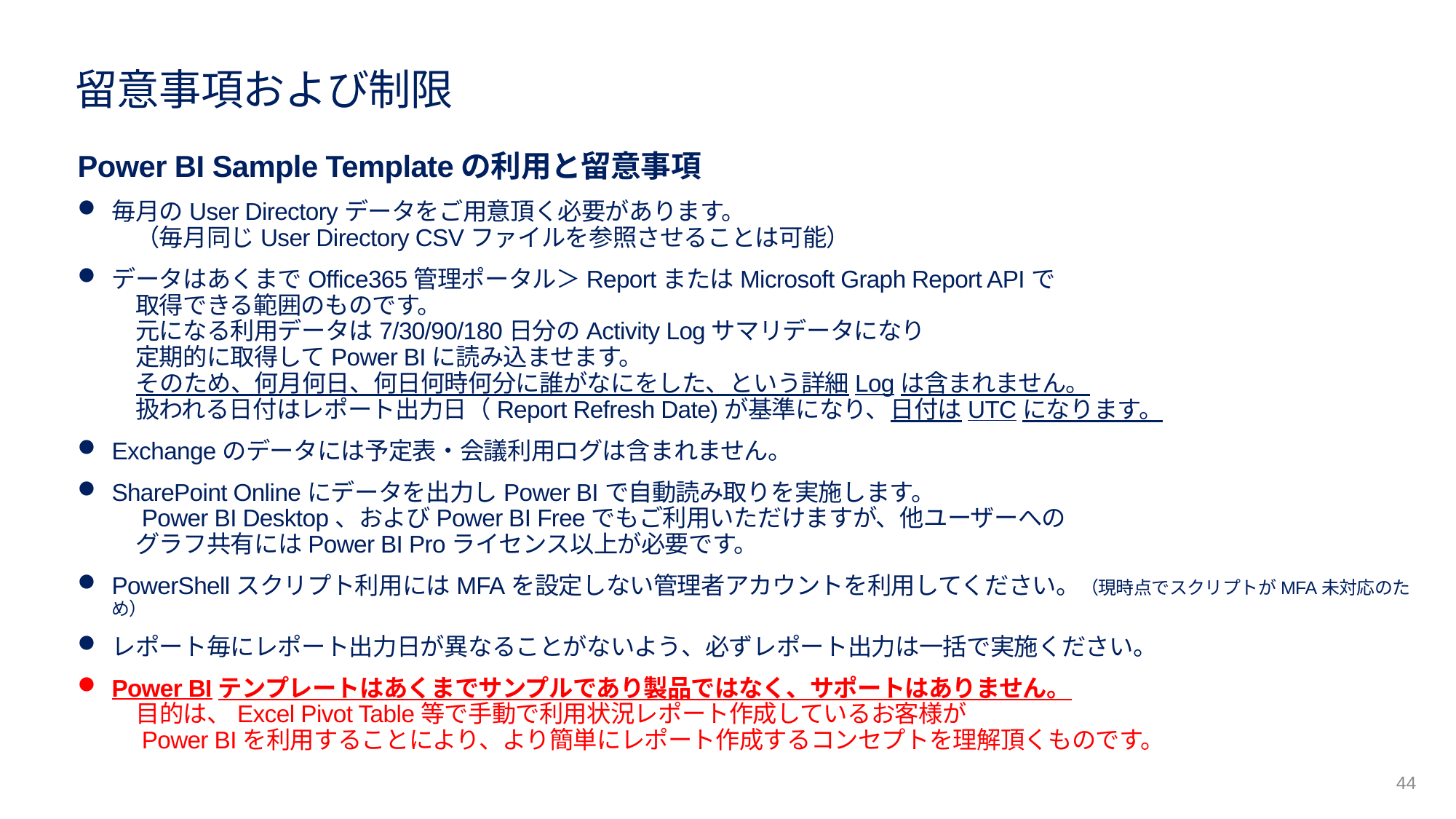

# 留意事項および制限
Power BI Sample Templateの利用と留意事項
毎月のUser Directoryデータをご用意頂く必要があります。
　（毎月同じUser Directory CSVファイルを参照させることは可能）
データはあくまでOffice365管理ポータル＞ReportまたはMicrosoft Graph Report APIで
　取得できる範囲のものです。
　元になる利用データは7/30/90/180日分のActivity Logサマリデータになり
　定期的に取得してPower BIに読み込ませます。
　そのため、何月何日、何日何時何分に誰がなにをした、という詳細Logは含まれません。
　扱われる日付はレポート出力日（Report Refresh Date)が基準になり、日付はUTCになります。
Exchangeのデータには予定表・会議利用ログは含まれません。
SharePoint Onlineにデータを出力しPower BIで自動読み取りを実施します。
　Power BI Desktop、およびPower BI Freeでもご利用いただけますが、他ユーザーへの
　グラフ共有にはPower BI Proライセンス以上が必要です。
PowerShellスクリプト利用にはMFAを設定しない管理者アカウントを利用してください。（現時点でスクリプトがMFA未対応のため）
レポート毎にレポート出力日が異なることがないよう、必ずレポート出力は一括で実施ください。
Power BIテンプレートはあくまでサンプルであり製品ではなく、サポートはありません。
　目的は、Excel Pivot Table等で手動で利用状況レポート作成しているお客様が
　Power BIを利用することにより、より簡単にレポート作成するコンセプトを理解頂くものです。
44